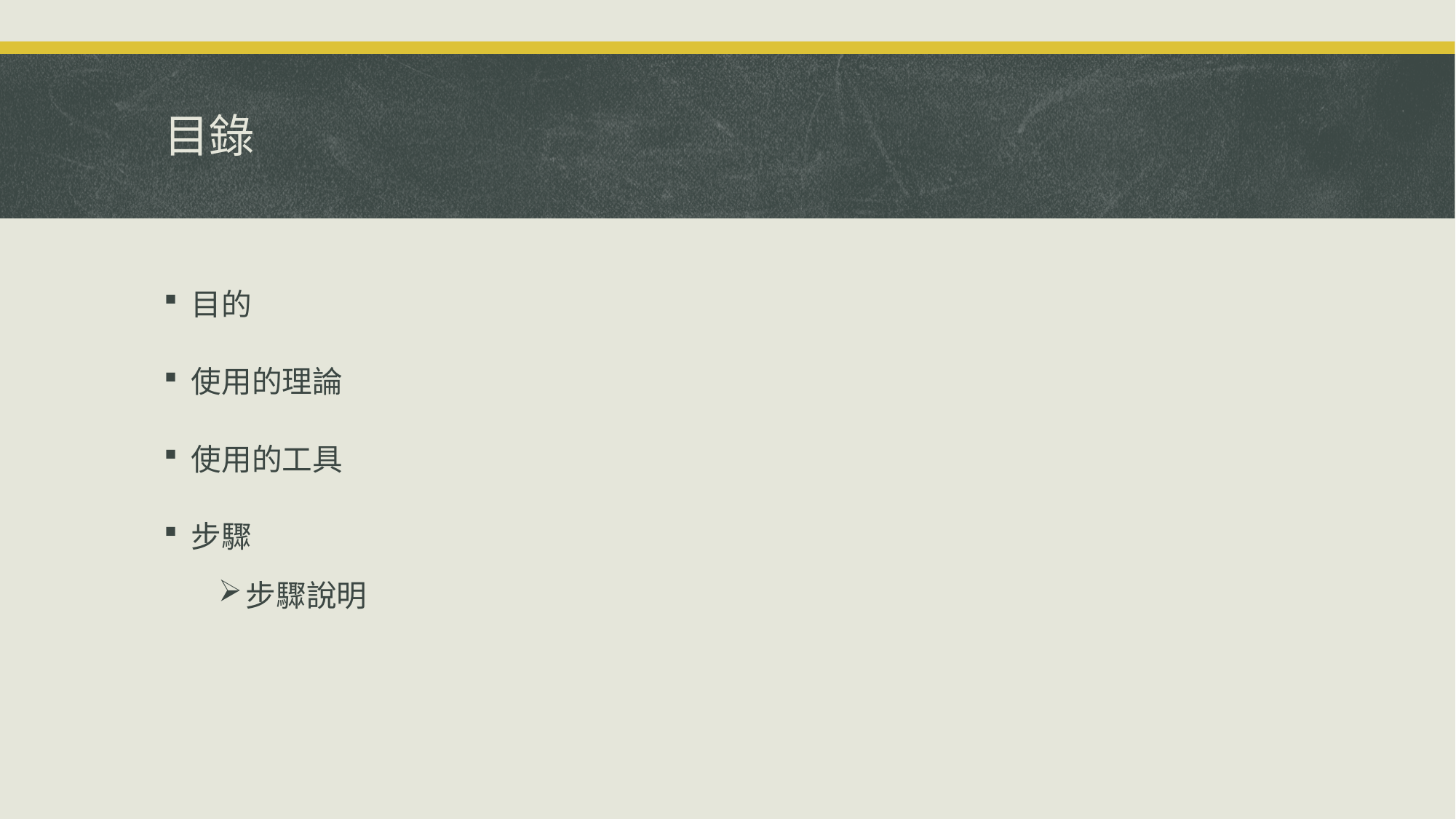

# 目錄
目的
使用的理論
使用的工具
步驟
步驟說明